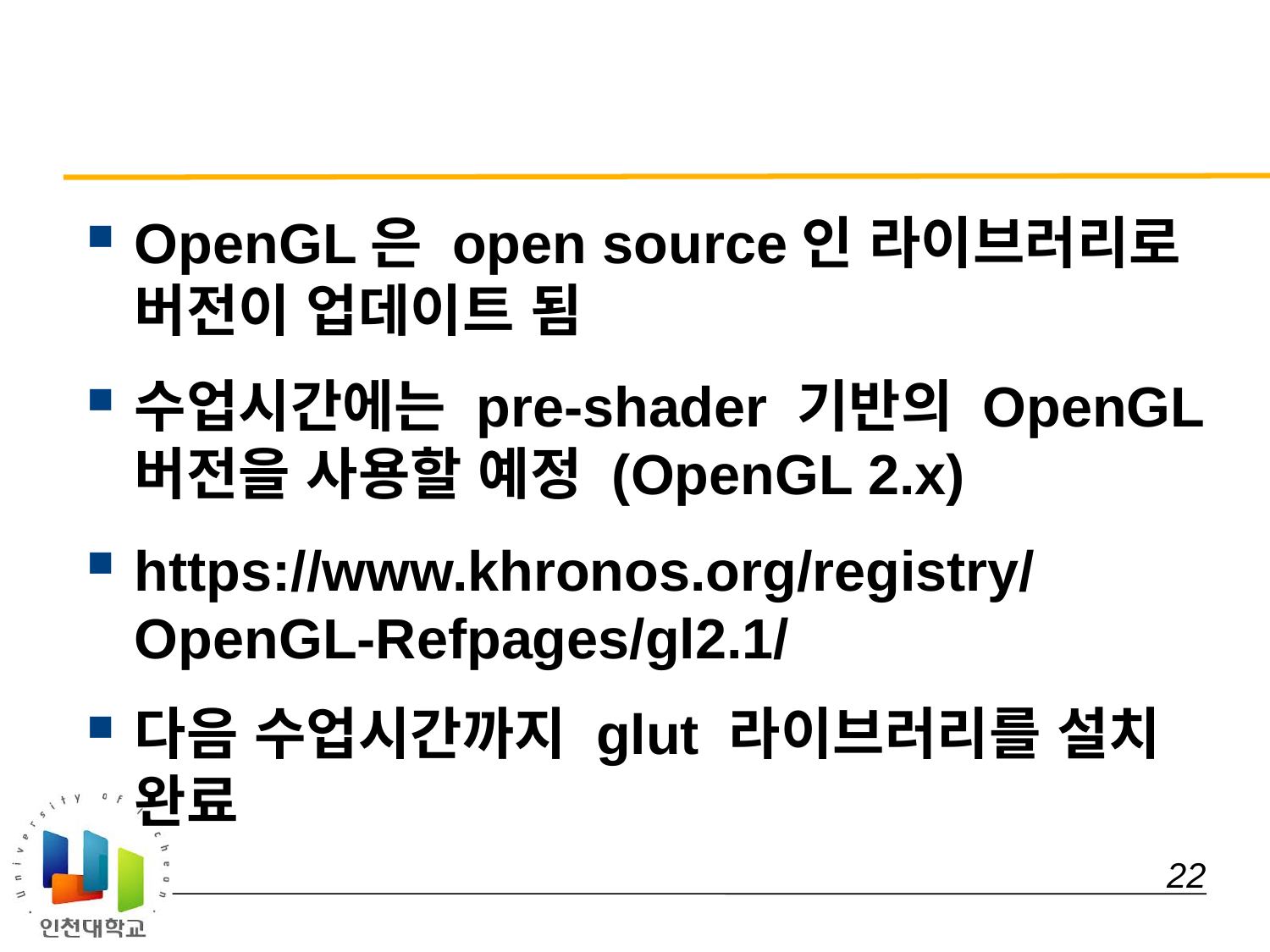

#
OpenGL은 open source인 라이브러리로 버전이 업데이트 됨
수업시간에는 pre-shader 기반의 OpenGL 버전을 사용할 예정 (OpenGL 2.x)
https://www.khronos.org/registry/OpenGL-Refpages/gl2.1/
다음 수업시간까지 glut 라이브러리를 설치 완료

 22